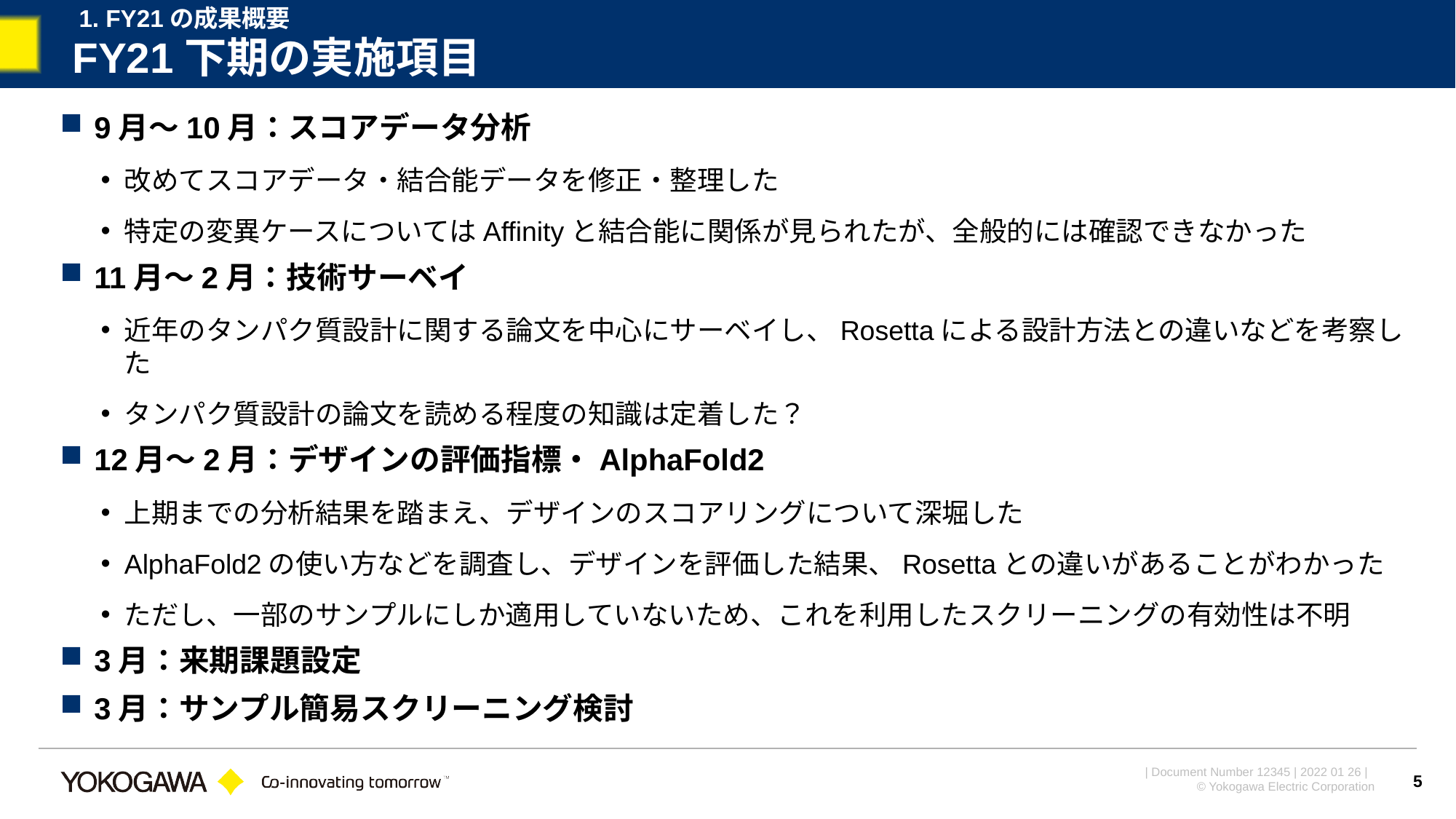

1. FY21の成果概要
# FY21下期の実施項目
9月～10月：スコアデータ分析
改めてスコアデータ・結合能データを修正・整理した
特定の変異ケースについてはAffinityと結合能に関係が見られたが、全般的には確認できなかった
11月～2月：技術サーベイ
近年のタンパク質設計に関する論文を中心にサーベイし、Rosettaによる設計方法との違いなどを考察した
タンパク質設計の論文を読める程度の知識は定着した？
12月～2月：デザインの評価指標・AlphaFold2
上期までの分析結果を踏まえ、デザインのスコアリングについて深堀した
AlphaFold2の使い方などを調査し、デザインを評価した結果、Rosettaとの違いがあることがわかった
ただし、一部のサンプルにしか適用していないため、これを利用したスクリーニングの有効性は不明
3月：来期課題設定
3月：サンプル簡易スクリーニング検討
5